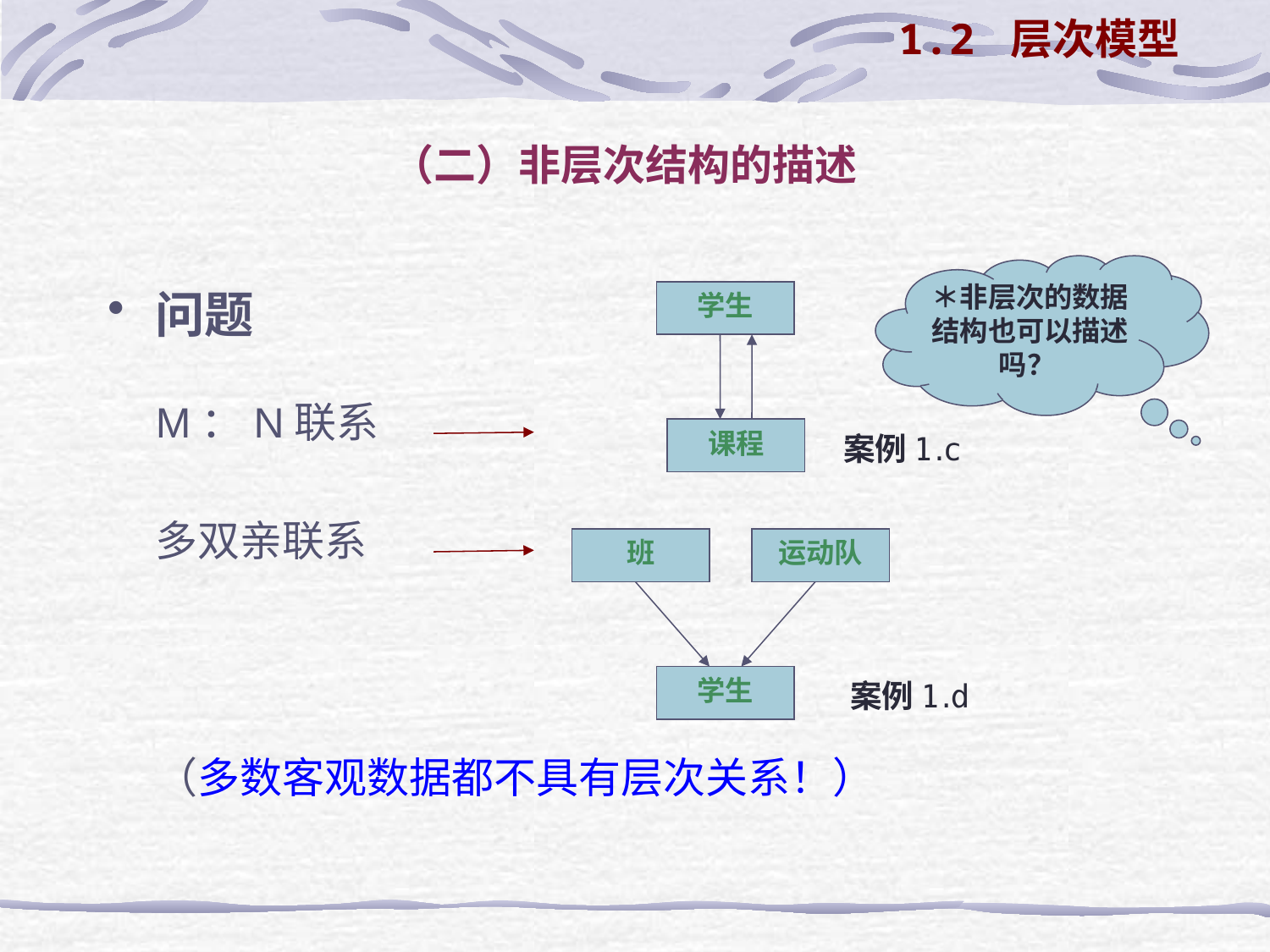

1.2 层次模型
# （二）非层次结构的描述
＊非层次的数据结构也可以描述吗？
问题

	M：N联系

	多双亲联系

	（多数客观数据都不具有层次关系！）
学生

课程
案例1.c

班
运动队

学生

案例1.d